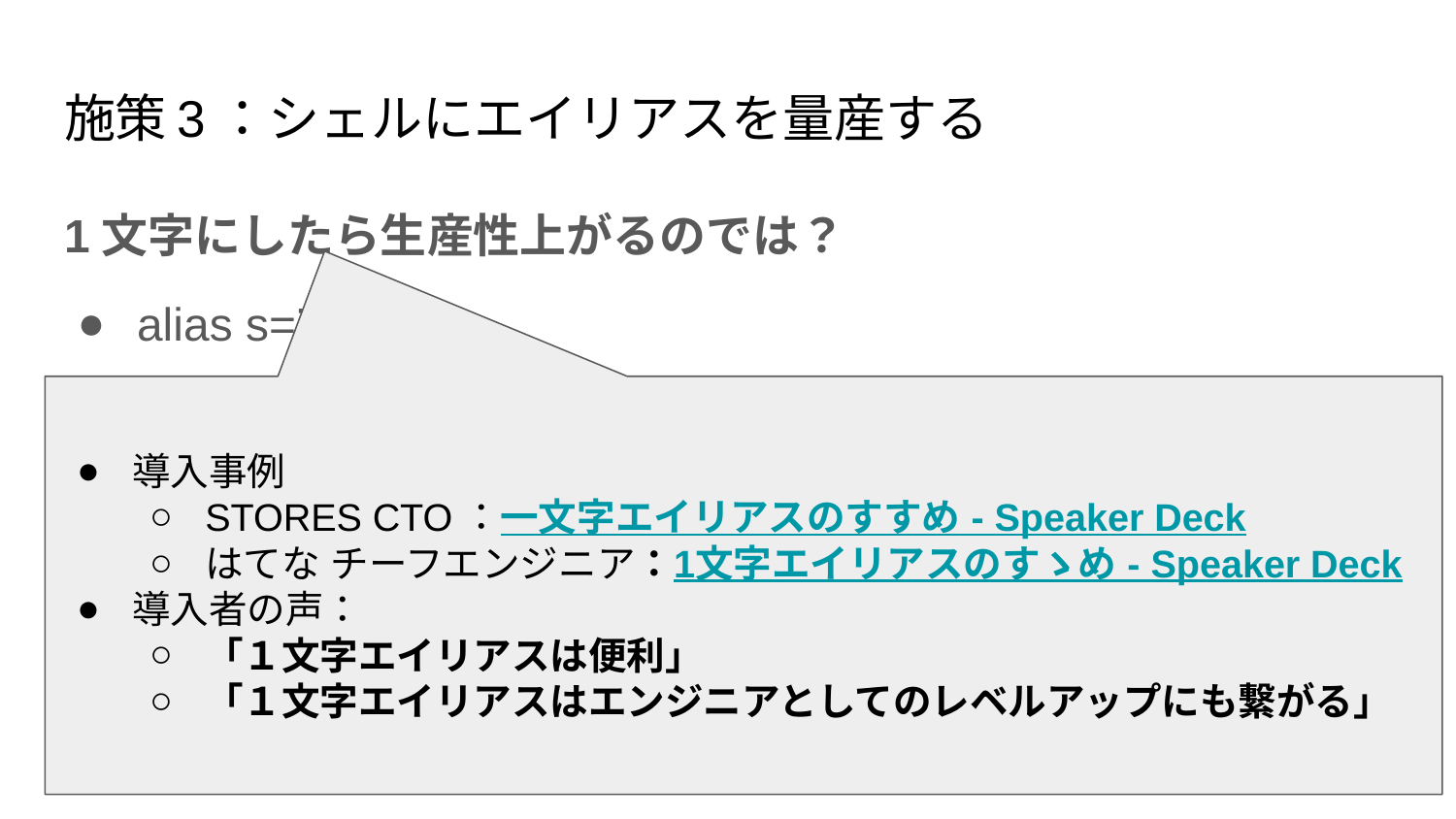

# 施策3：シェルにエイリアスを量産する

1文字にしたら生産性上がるのでは？
alias s=’ssh’

導入事例
STORES CTO：一文字エイリアスのすすめ - Speaker Deck
はてな チーフエンジニア：1文字エイリアスのすゝめ - Speaker Deck
導入者の声：
「１文字エイリアスは便利」
「１文字エイリアスはエンジニアとしてのレベルアップにも繋がる」